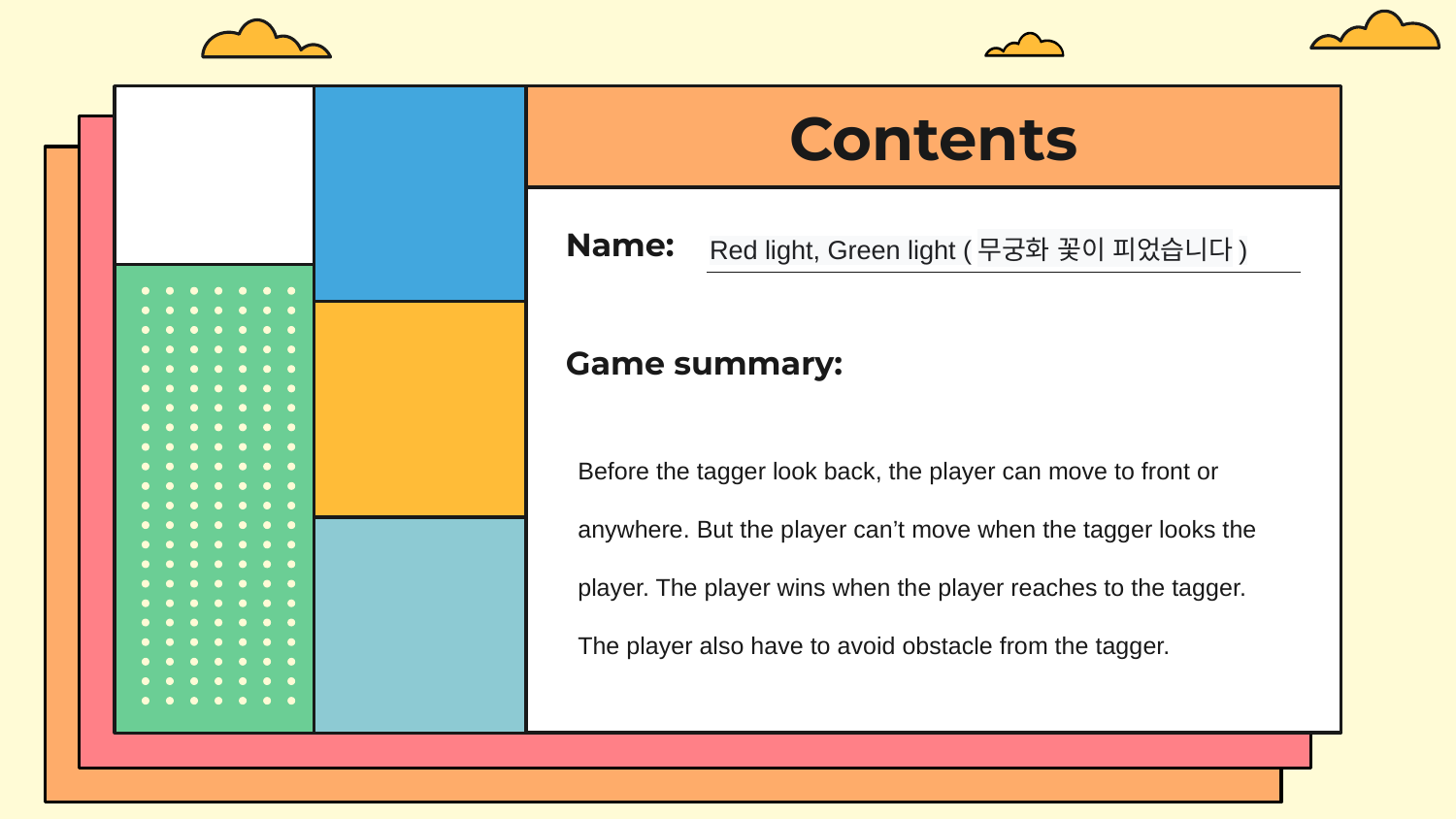

# Contents
Name:
Red light, Green light (무궁화 꽃이 피었습니다)
Game summary:
Before the tagger look back, the player can move to front or anywhere. But the player can’t move when the tagger looks the player. The player wins when the player reaches to the tagger.  The player also have to avoid obstacle from the tagger.